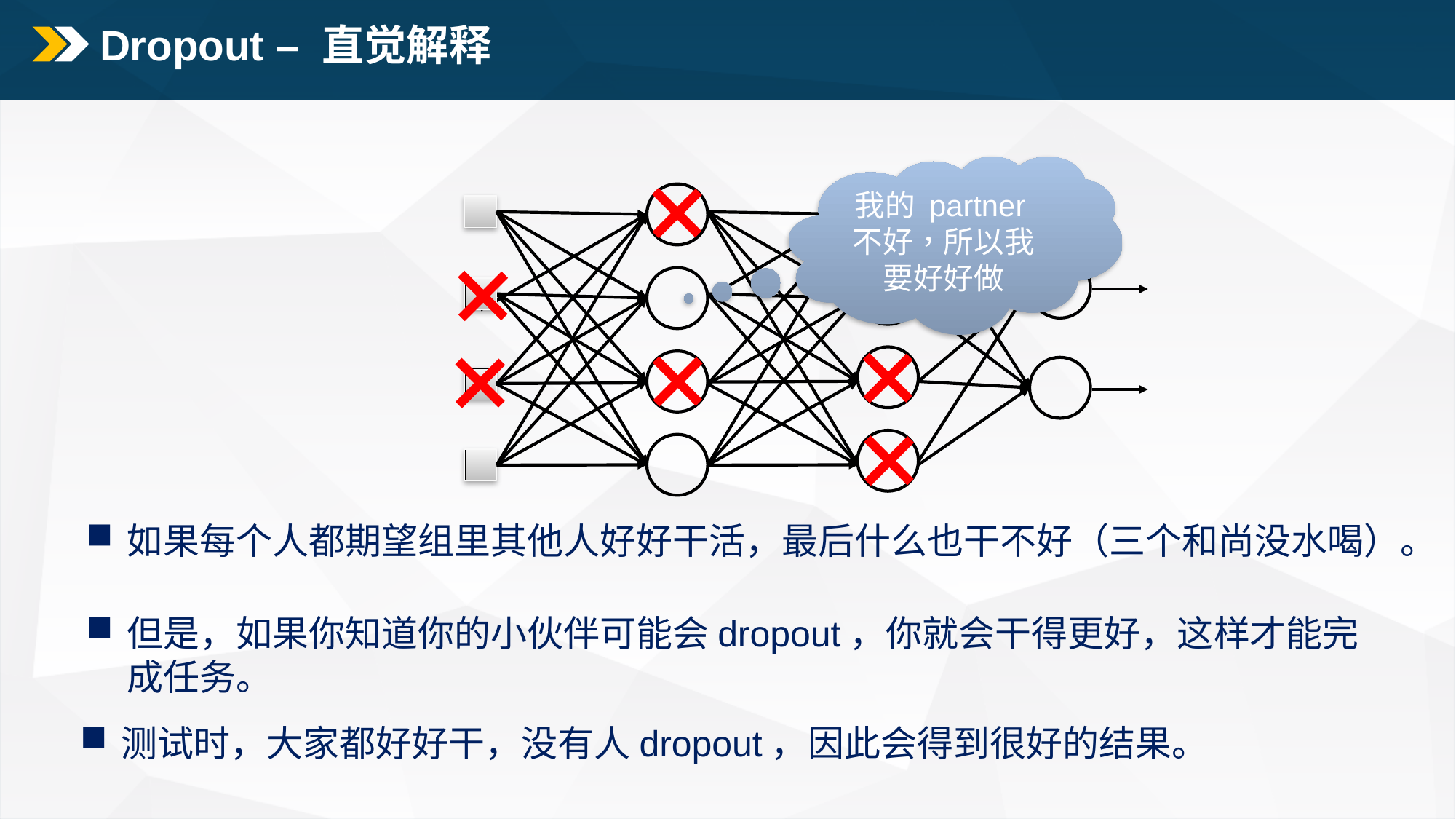

# Dropout – 直觉解释

我的 partner不好，所以我要好好做

如果每个人都期望组里其他人好好干活，最后什么也干不好（三个和尚没水喝）。
但是，如果你知道你的小伙伴可能会dropout，你就会干得更好，这样才能完成任务。
测试时，大家都好好干，没有人dropout，因此会得到很好的结果。